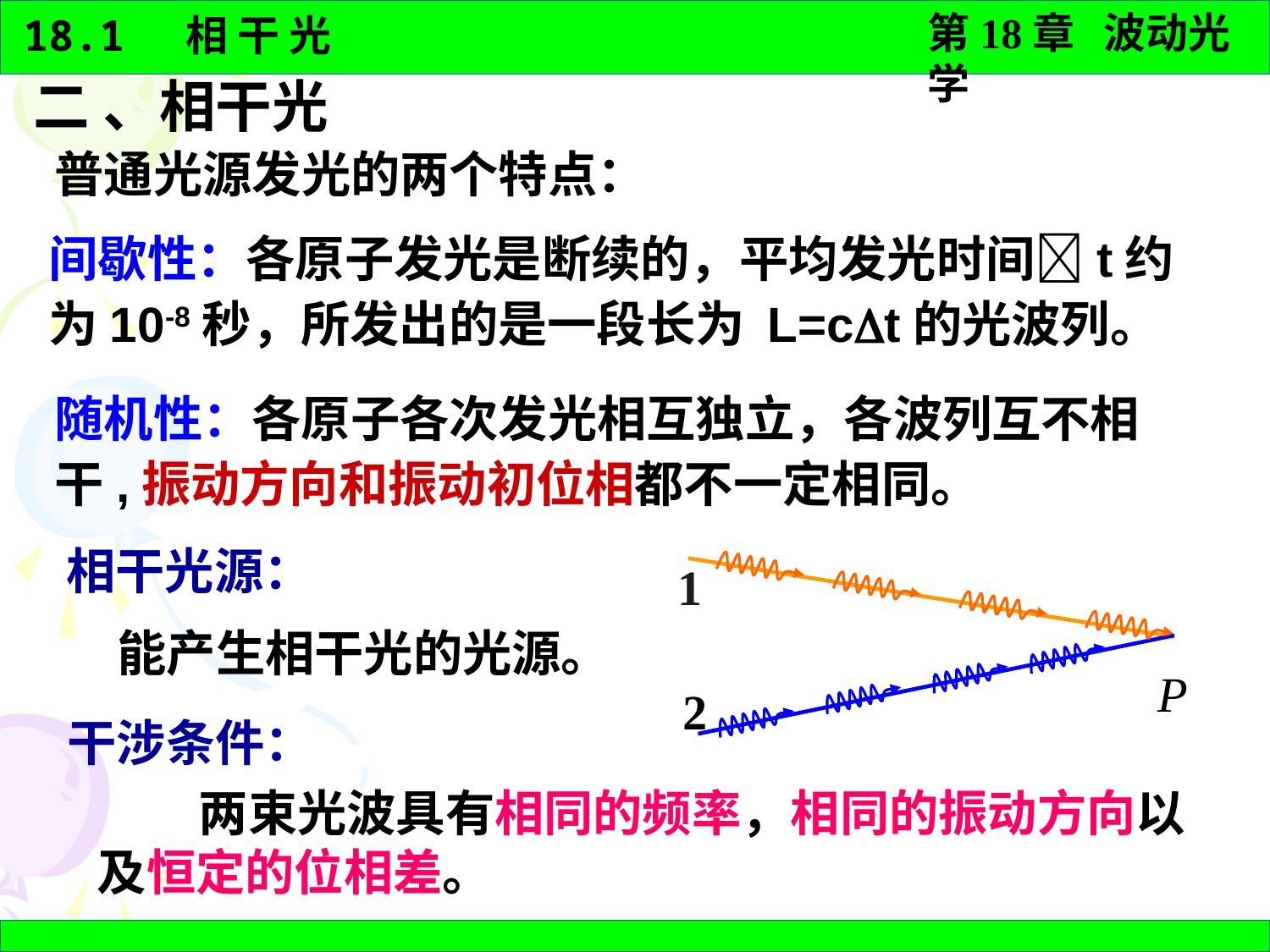

二 、相干光
普通光源发光的两个特点：
间歇性：各原子发光是断续的，平均发光时间Δt约
为10-8秒，所发出的是一段长为 L=cΔt的光波列。
随机性：各原子各次发光相互独立，各波列互不相干,振动方向和振动初位相都不一定相同。

1

P

2

 相干光源：
能产生相干光的光源。
干涉条件：
        两束光波具有相同的频率，相同的振动方向以及恒定的位相差。